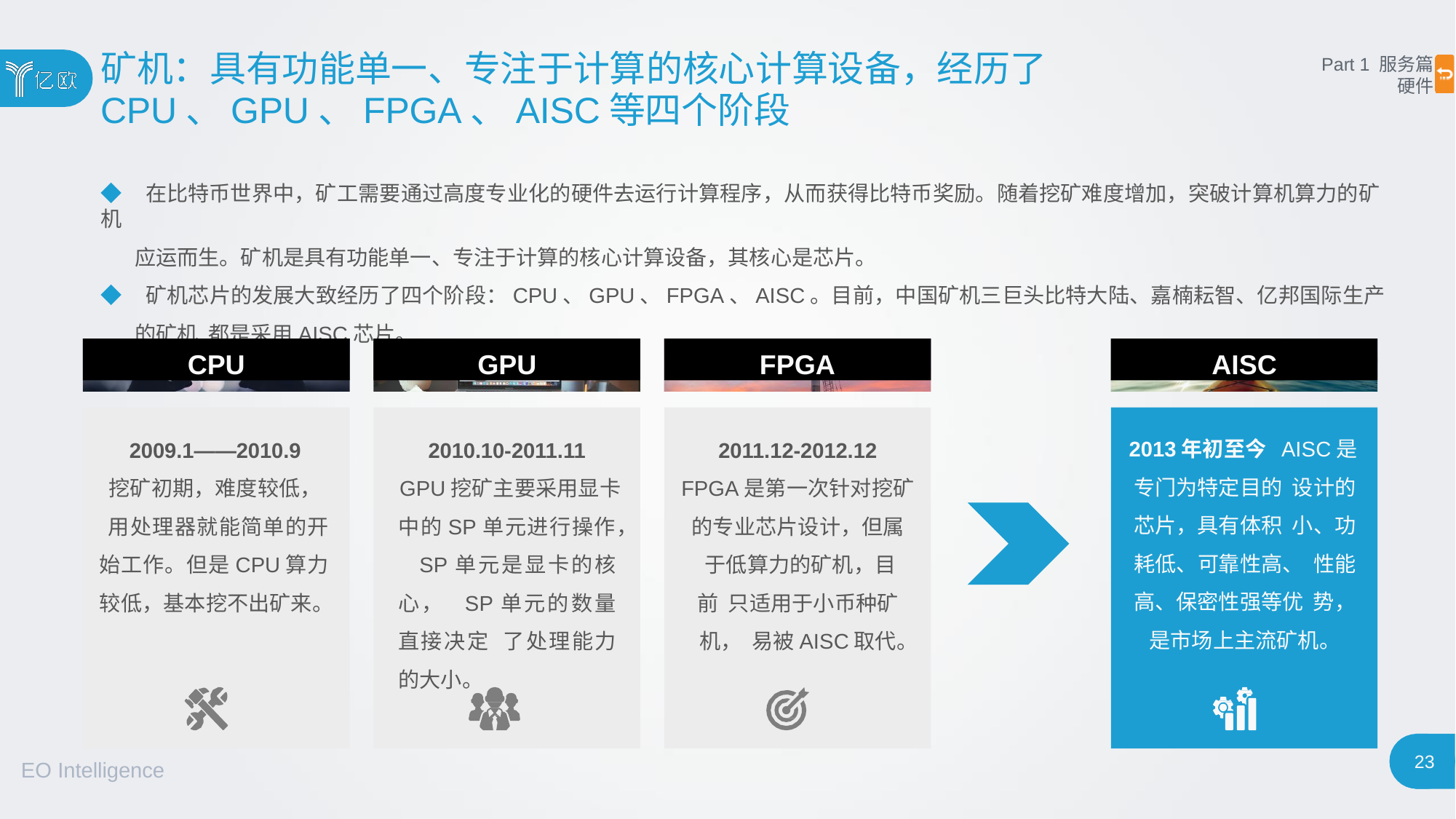

# 矿机：具有功能单一、专注于计算的核心计算设备，经历了
CPU、GPU、FPGA、AISC等四个阶段
Part 1 服务篇
硬件

◆ 在比特币世界中，矿工需要通过高度专业化的硬件去运行计算程序，从而获得比特币奖励。随着挖矿难度增加，突破计算机算力的矿机
应运而生。矿机是具有功能单一、专注于计算的核心计算设备，其核心是芯片。
◆ 矿机芯片的发展大致经历了四个阶段：CPU、GPU、FPGA、AISC。目前，中国矿机三巨头比特大陆、嘉楠耘智、亿邦国际生产的矿机  都是采用AISC芯片。

CPU

GPU

FPGA
AISC

2009.1——2010.9
挖矿初期，难度较低，
用处理器就能简单的开  始工作。但是CPU算力  较低，基本挖不出矿来。

2010.10-2011.11
GPU挖矿主要采用显卡
中的SP单元进行操作，  SP单元是显卡的核心，  SP单元的数量直接决定  了处理能力的大小。

2011.12-2012.12
FPGA是第一次针对挖矿
的专业芯片设计，但属  于低算力的矿机，目前  只适用于小币种矿机，  易被AISC取代。

2013年初至今  AISC是专门为特定目的  设计的芯片，具有体积  小、功耗低、可靠性高、  性能高、保密性强等优  势，是市场上主流矿机。

23
EO Intelligence